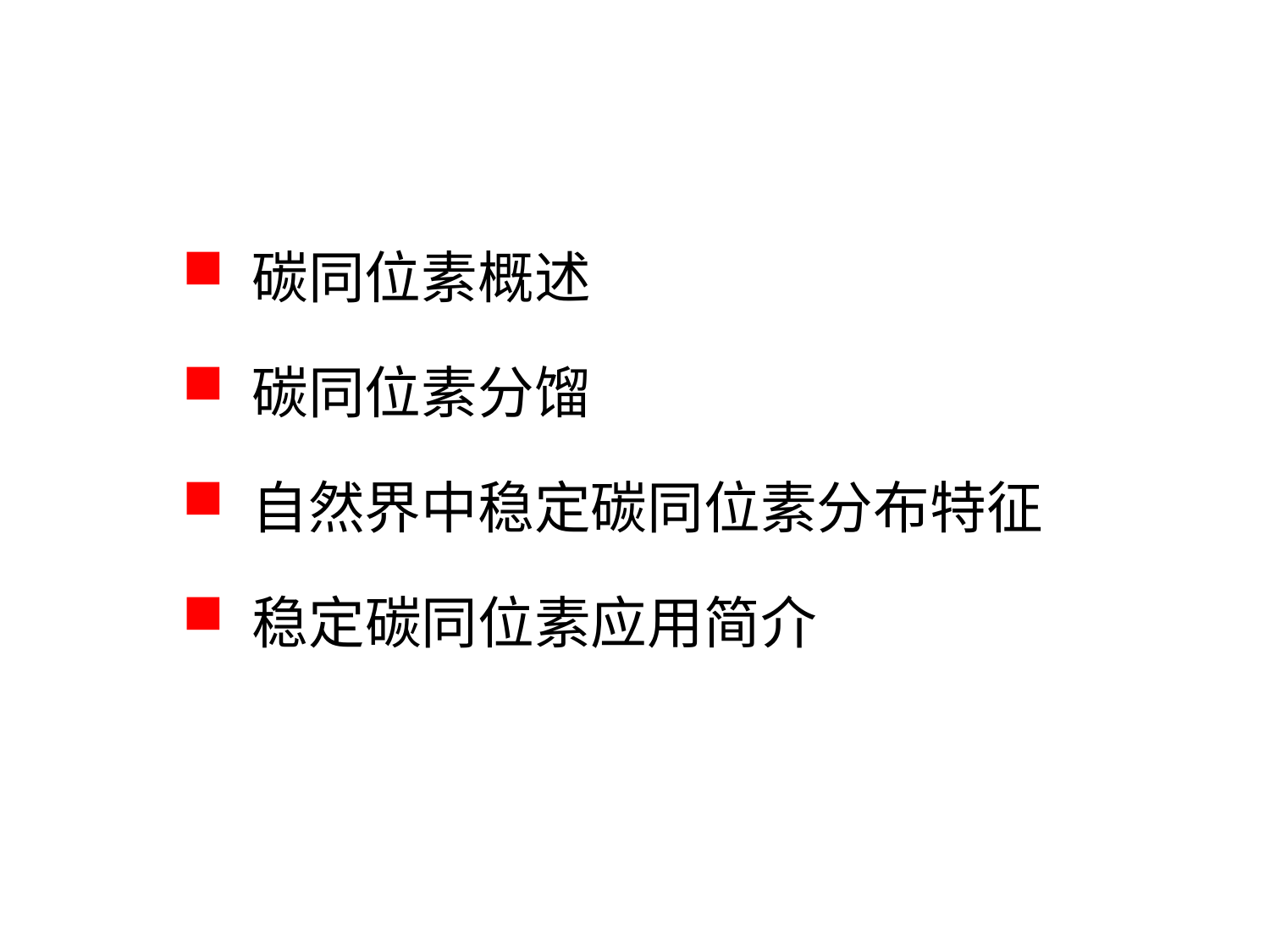

碳同位素概述
 碳同位素分馏
 自然界中稳定碳同位素分布特征
 稳定碳同位素应用简介